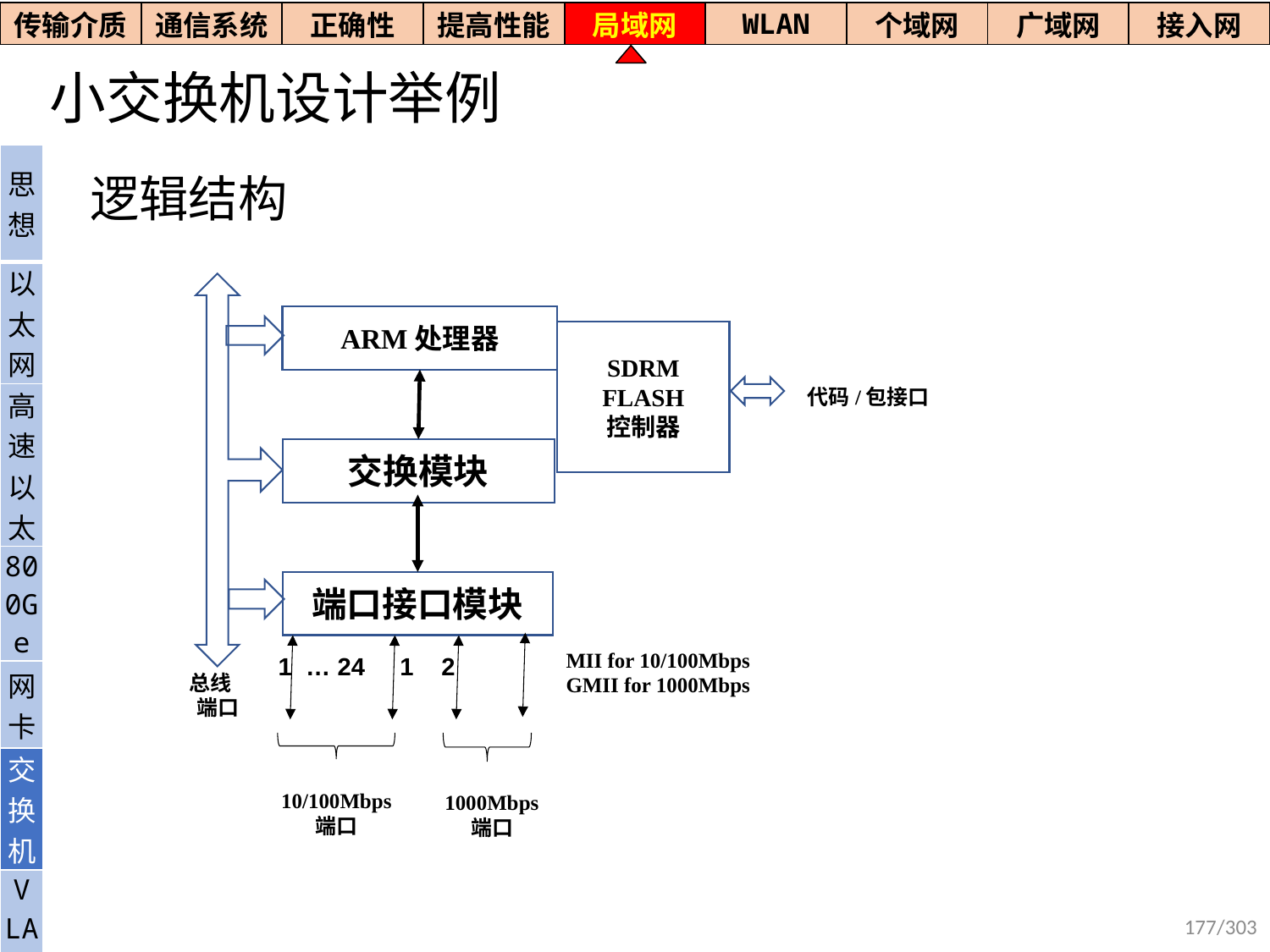

| 传输介质 | 通信系统 | 正确性 | 提高性能 | 局域网 | WLAN | 个域网 | 广域网 | 接入网 |
| --- | --- | --- | --- | --- | --- | --- | --- | --- |

# 小交换机设计举例

| 思想 |
| --- |
| 以太网 |
| 高速以太 |
| 800Ge |
| 网卡 |
| 交换机 |
| V LAN |
逻辑结构
ARM处理器

SDRM
FLASH
控制器
代码/包接口

交换模块
端口接口模块

MII for 10/100Mbps
GMII for 1000Mbps
1  … 24     1    2
总线
端口

10/100Mbps
端口
1000Mbps
端口
177/303